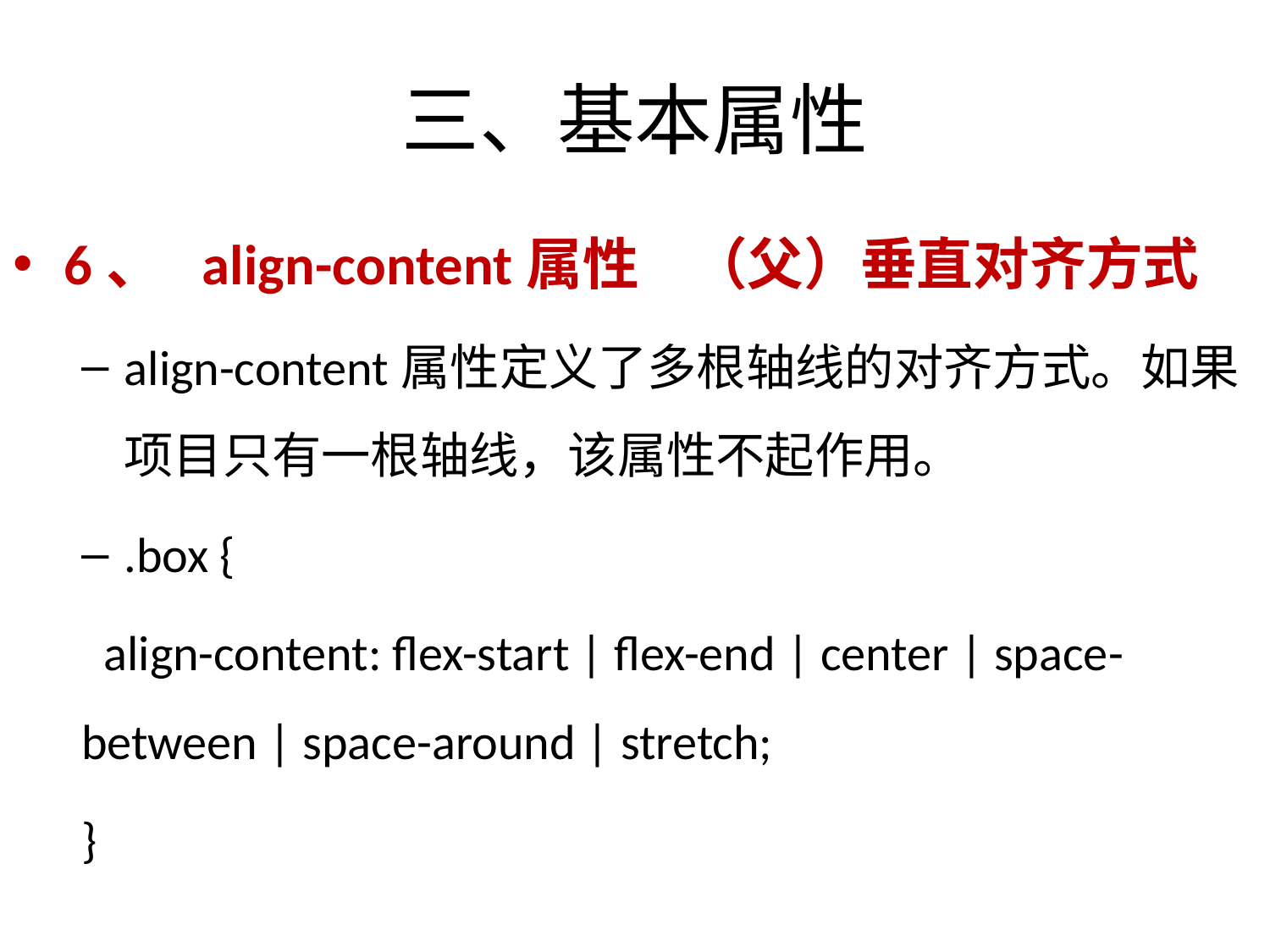

# 三、基本属性
6、  align-content属性    （父）垂直对齐方式
align-content属性定义了多根轴线的对齐方式。如果项目只有一根轴线，该属性不起作用。
.box {
  align-content: flex-start | flex-end | center | space-between | space-around | stretch;
}